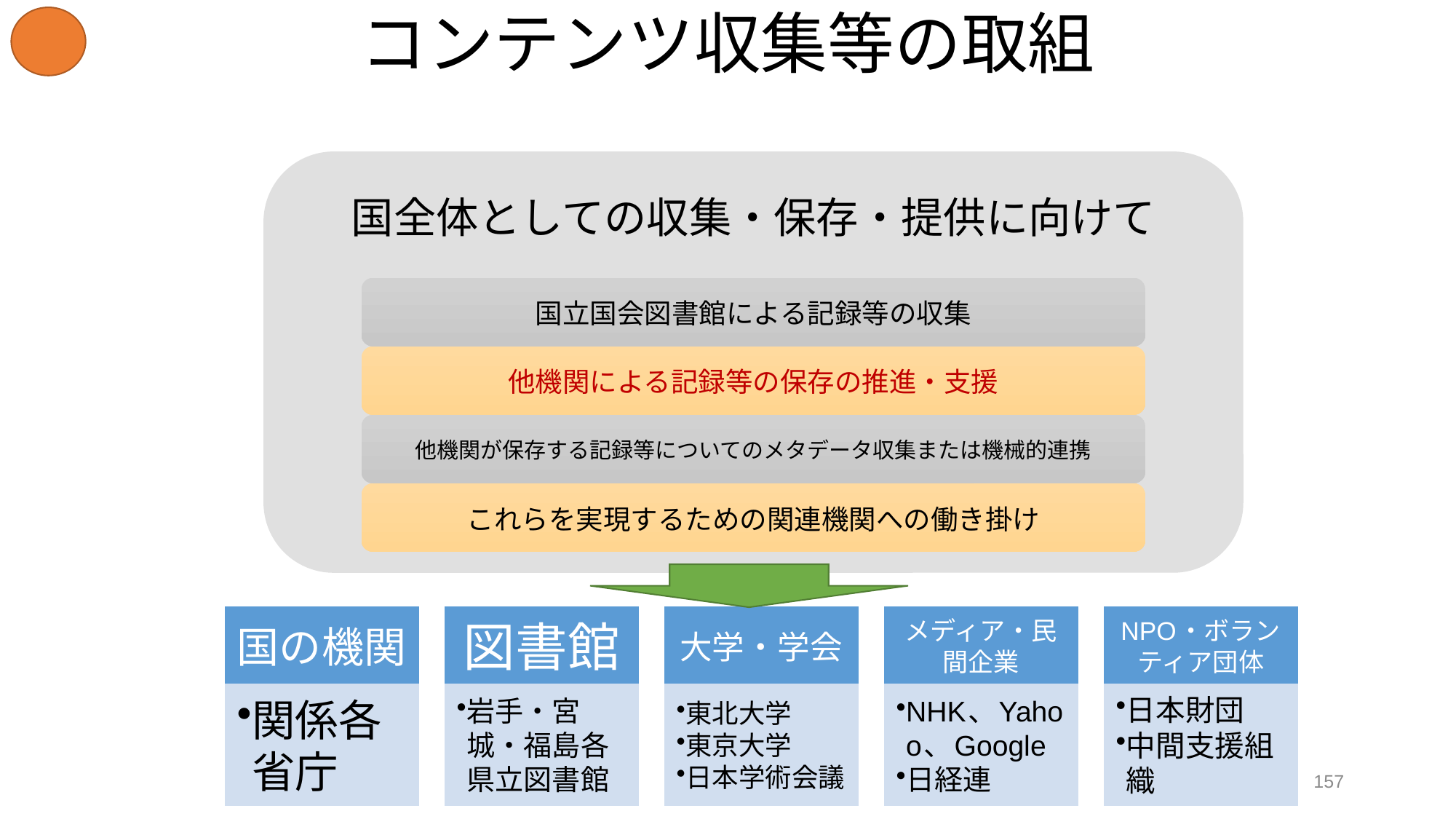

# コンテンツ収集等の取組

国全体としての収集・保存・提供に向けて
国立国会図書館による記録等の収集
他機関による記録等の保存の推進・支援
他機関が保存する記録等についてのメタデータ収集または機械的連携
これらを実現するための関連機関への働き掛け

国の機関
関係各省庁
図書館
大学・学会
東北大学
日本学術会議
メディア・民間企業
日本財団
中間支援組織
NPO・ボランティア団体
岩手・宮城・福島各県立図書館
NHK、Yahoo、Google
日経連
東京大学
157